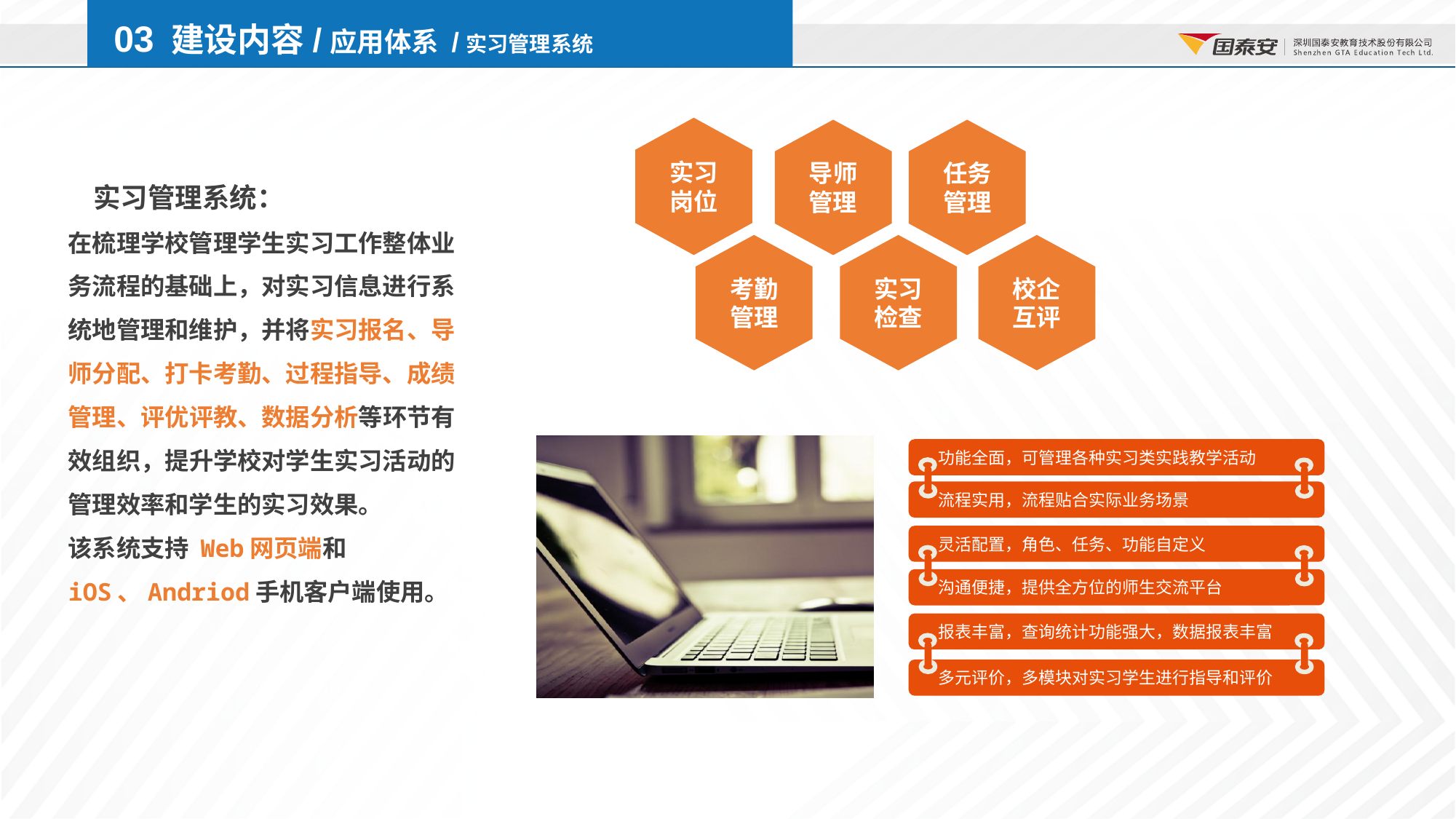

03 建设内容/应用体系 /实习管理系统
实习
岗位
   实习管理系统：
在梳理学校管理学生实习工作整体业务流程的基础上，对实习信息进行系统地管理和维护，并将实习报名、导师分配、打卡考勤、过程指导、成绩管理、评优评教、数据分析等环节有效组织，提升学校对学生实习活动的管理效率和学生的实习效果。
该系统支持 Web网页端和iOS、Andriod手机客户端使用。
导师
管理
任务
管理
考勤
管理
实习
检查
校企
互评

功能全面，可管理各种实习类实践教学活动

流程实用，流程贴合实际业务场景

灵活配置，角色、任务、功能自定义

沟通便捷，提供全方位的师生交流平台

报表丰富，查询统计功能强大，数据报表丰富

多元评价，多模块对实习学生进行指导和评价